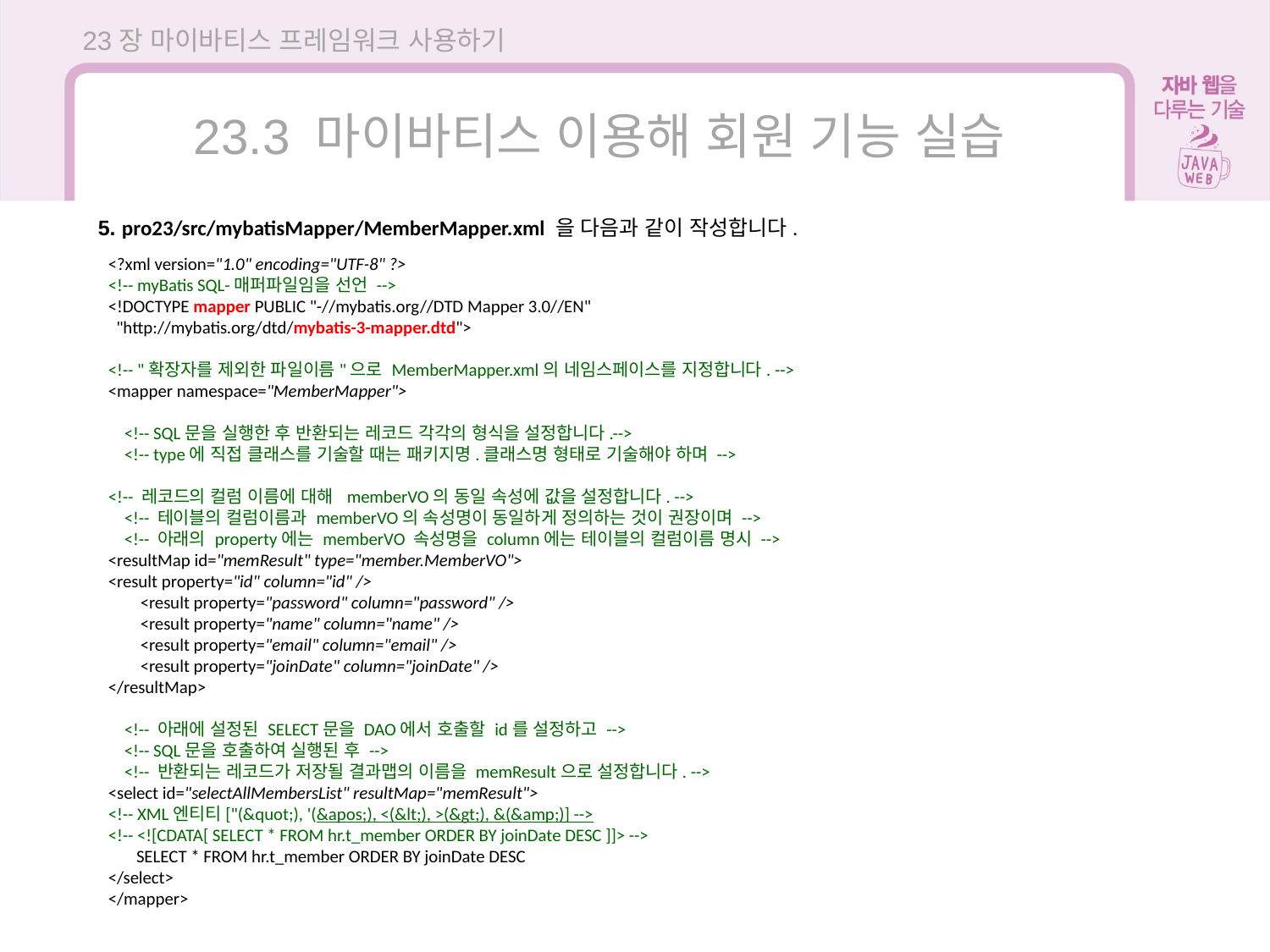

23장 마이바티스 프레임워크 사용하기
23.3 마이바티스 이용해 회원 기능 실습
5. pro23/src/mybatisMapper/MemberMapper.xml 을 다음과 같이 작성합니다.
<?xml version="1.0" encoding="UTF-8" ?>
<!-- myBatis SQL-매퍼파일임을 선언 -->
<!DOCTYPE mapper PUBLIC "-//mybatis.org//DTD Mapper 3.0//EN"
  "http://mybatis.org/dtd/mybatis-3-mapper.dtd">

<!-- "확장자를 제외한 파일이름"으로 MemberMapper.xml의 네임스페이스를 지정합니다. -->
<mapper namespace="MemberMapper">

    <!-- SQL문을 실행한 후 반환되는 레코드 각각의 형식을 설정합니다.-->
    <!-- type에 직접 클래스를 기술할 때는 패키지명.클래스명 형태로 기술해야 하며 -->

<!-- 레코드의 컬럼 이름에 대해  memberVO의 동일 속성에 값을 설정합니다. -->
    <!-- 테이블의 컬럼이름과 memberVO의 속성명이 동일하게 정의하는 것이 권장이며 -->
    <!-- 아래의 property에는 memberVO 속성명을 column에는 테이블의 컬럼이름 명시 -->
<resultMap id="memResult" type="member.MemberVO">
<result property="id" column="id" />
        <result property="password" column="password" />
        <result property="name" column="name" />
        <result property="email" column="email" />
        <result property="joinDate" column="joinDate" />
</resultMap>

    <!-- 아래에 설정된 SELECT문을 DAO에서 호출할 id를 설정하고 -->
    <!-- SQL문을 호출하여 실행된 후 -->
    <!-- 반환되는 레코드가 저장될 결과맵의 이름을 memResult으로 설정합니다. -->
<select id="selectAllMembersList" resultMap="memResult">
<!-- XML엔티티["(&quot;), '(&apos;), <(&lt;), >(&gt;), &(&amp;)] -->
<!-- <![CDATA[ SELECT * FROM hr.t_member ORDER BY joinDate DESC ]]> -->
       SELECT * FROM hr.t_member ORDER BY joinDate DESC
</select>
</mapper>